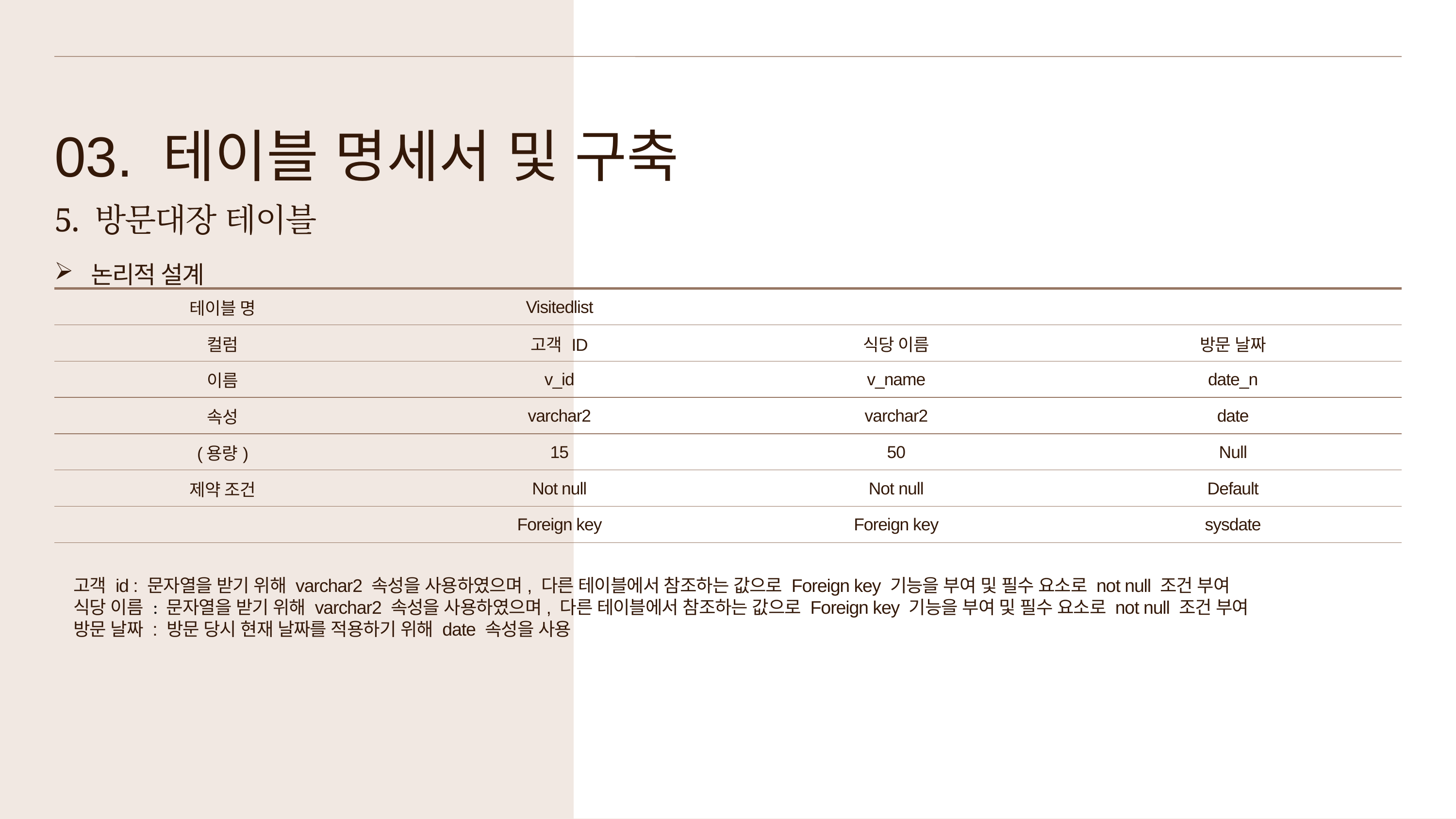

03. 테이블 명세서 및 구축
5. 방문대장 테이블
논리적 설계
| 테이블 명 | Visitedlist |  |  |
| --- | --- | --- | --- |
| 컬럼 | 고객 ID | 식당 이름 | 방문 날짜 |
| 이름 | v\_id | v\_name | date\_n |
| 속성 | varchar2 | varchar2 | date |
| (용량) | 15 | 50 | Null |
| 제약 조건 | Not null | Not null | Default |
|  | Foreign key | Foreign key | sysdate |
고객 id : 문자열을 받기 위해 varchar2 속성을 사용하였으며, 다른 테이블에서 참조하는 값으로 Foreign key 기능을 부여 및 필수 요소로 not null 조건 부여
식당 이름 : 문자열을 받기 위해 varchar2 속성을 사용하였으며, 다른 테이블에서 참조하는 값으로 Foreign key 기능을 부여 및 필수 요소로 not null 조건 부여
방문 날짜 : 방문 당시 현재 날짜를 적용하기 위해 date 속성을 사용